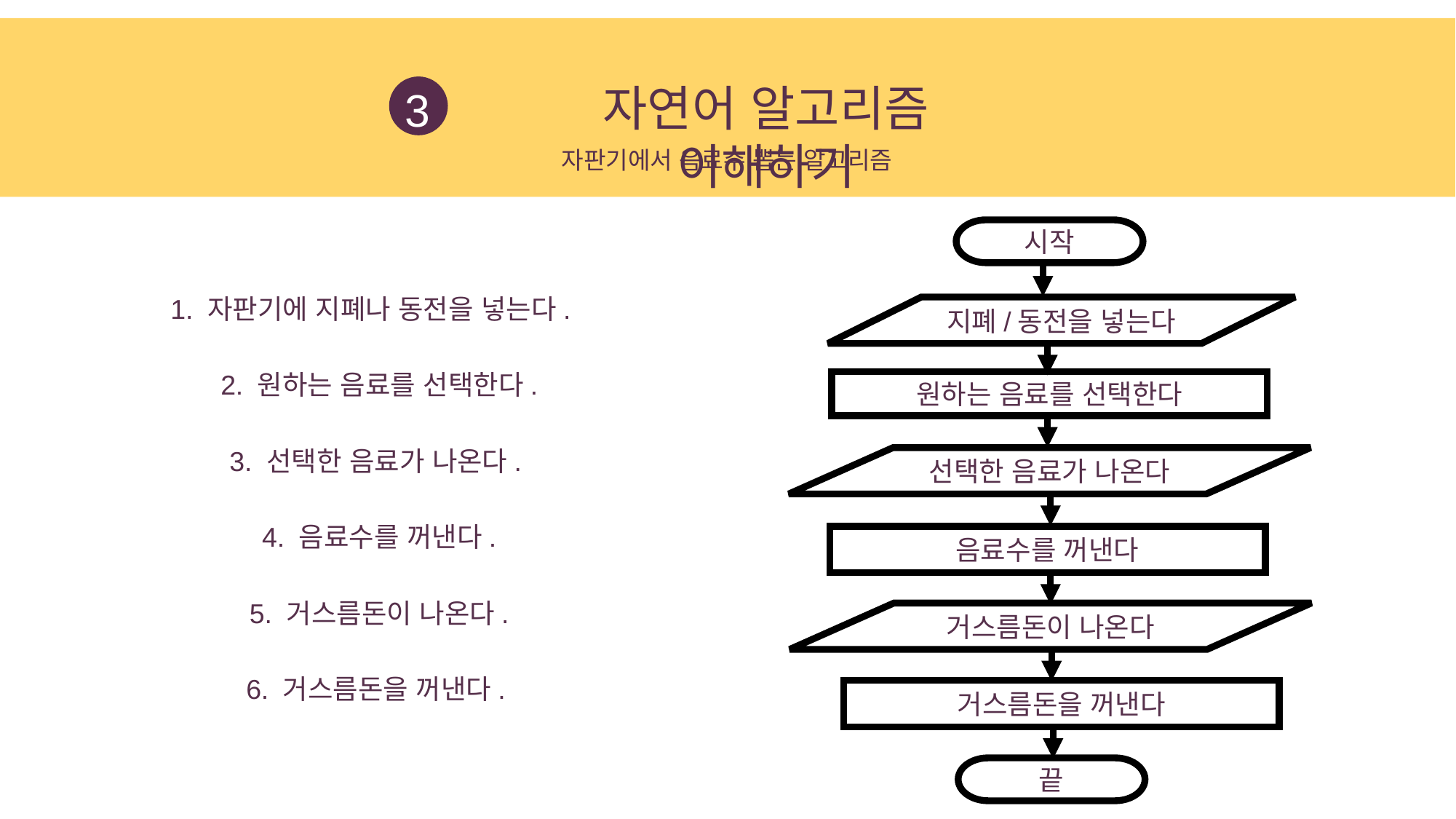

3
자연어 알고리즘 이해하기
자판기에서 음료수 뽑는 알고리즘
시작
1. 자판기에 지폐나 동전을 넣는다.
지폐/동전을 넣는다
2. 원하는 음료를 선택한다.
원하는 음료를 선택한다
3. 선택한 음료가 나온다.
선택한 음료가 나온다
4. 음료수를 꺼낸다.
음료수를 꺼낸다
5. 거스름돈이 나온다.
거스름돈이 나온다
6. 거스름돈을 꺼낸다.
거스름돈을 꺼낸다
끝